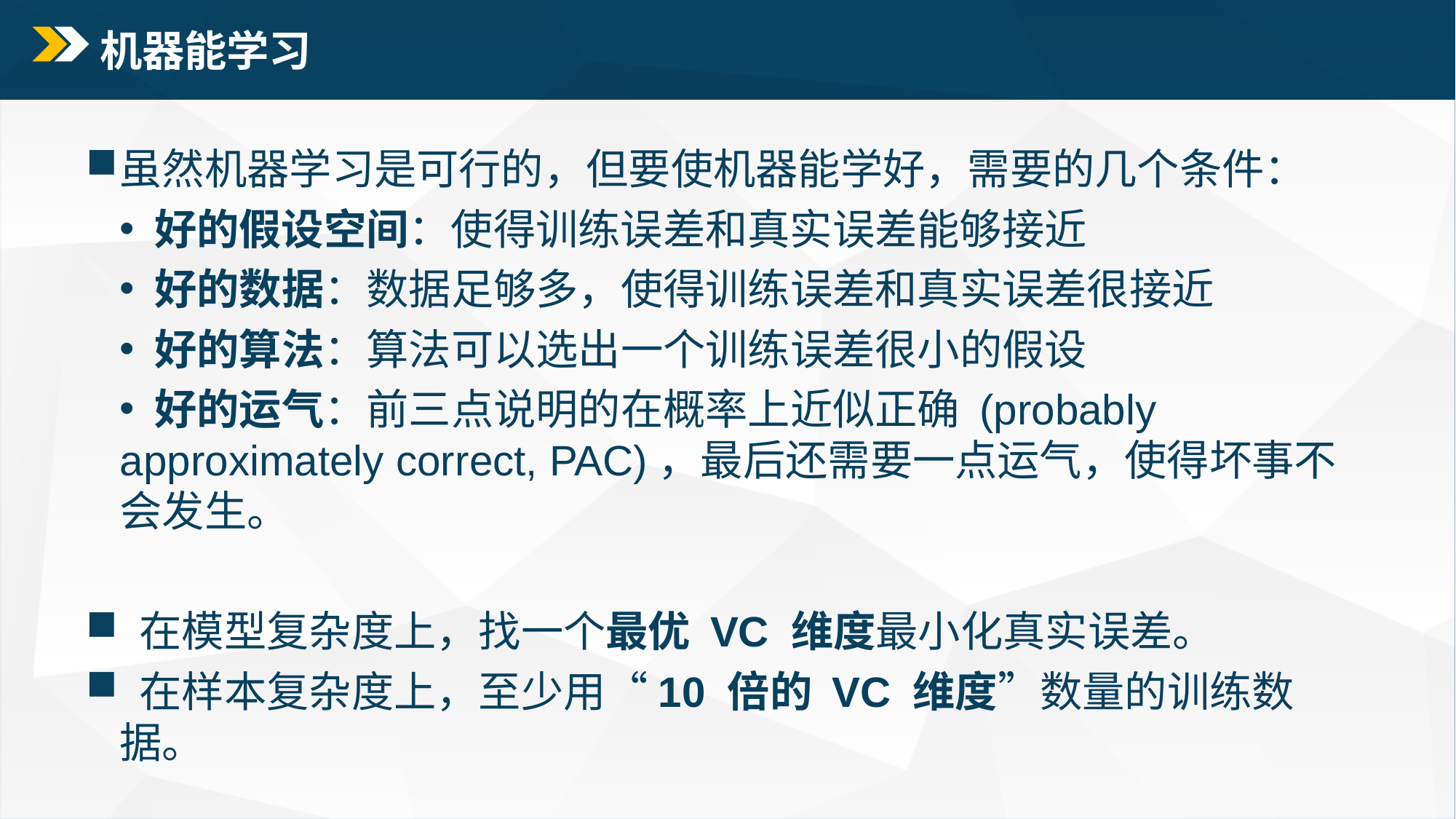

# 机器能学习
虽然机器学习是可行的，但要使机器能学好，需要的几个条件：
 好的假设空间：使得训练误差和真实误差能够接近
 好的数据：数据足够多，使得训练误差和真实误差很接近
 好的算法：算法可以选出一个训练误差很小的假设
 好的运气：前三点说明的在概率上近似正确 (probably approximately correct, PAC)，最后还需要一点运气，使得坏事不会发生。

 在模型复杂度上，找一个最优 VC 维度最小化真实误差。
 在样本复杂度上，至少用“10 倍的 VC 维度”数量的训练数据。